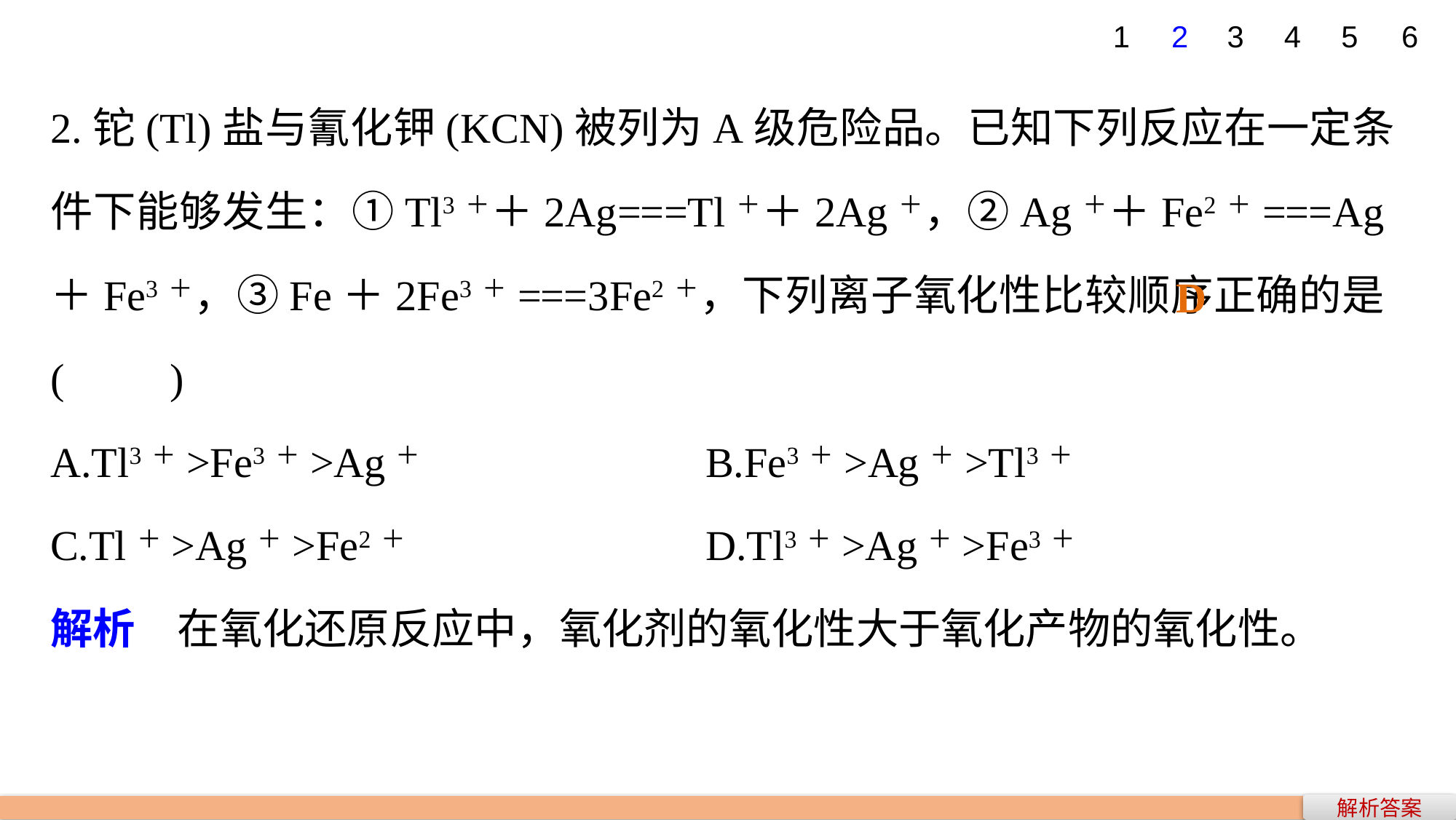

1
2
3
4
5
6
2.铊(Tl)盐与氰化钾(KCN)被列为A级危险品。已知下列反应在一定条件下能够发生：①Tl3＋＋2Ag===Tl＋＋2Ag＋，②Ag＋＋Fe2＋===Ag＋Fe3＋，③Fe＋2Fe3＋===3Fe2＋，下列离子氧化性比较顺序正确的是(　　)
A.Tl3＋>Fe3＋>Ag＋  			B.Fe3＋>Ag＋>Tl3＋
C.Tl＋>Ag＋>Fe2＋  			D.Tl3＋>Ag＋>Fe3＋
解析　在氧化还原反应中，氧化剂的氧化性大于氧化产物的氧化性。
D
解析答案